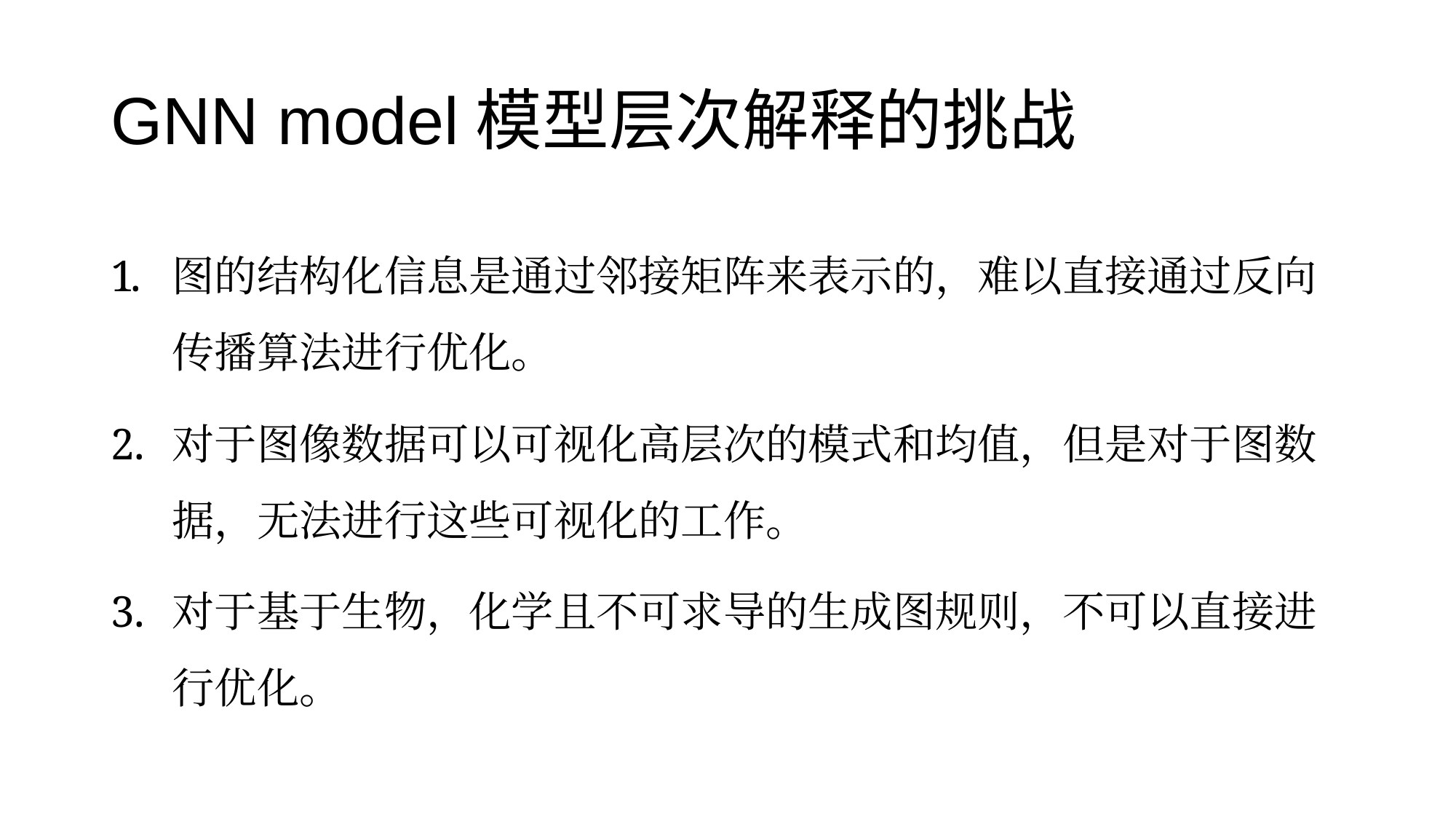

# GNN model模型层次解释的挑战
图的结构化信息是通过邻接矩阵来表示的，难以直接通过反向传播算法进行优化。
对于图像数据可以可视化高层次的模式和均值，但是对于图数据，无法进行这些可视化的工作。
对于基于生物，化学且不可求导的生成图规则，不可以直接进行优化。